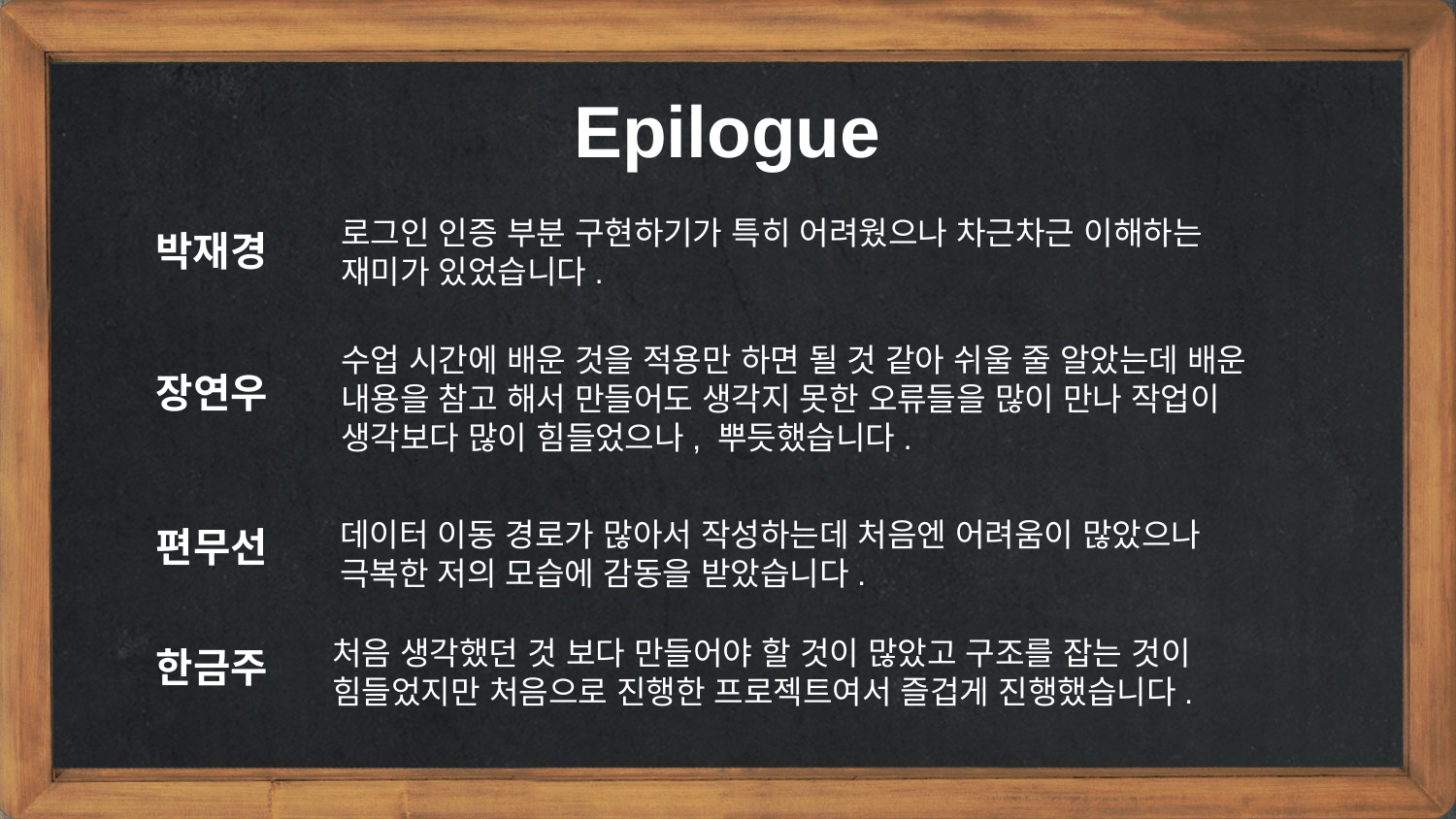

Epilogue
로그인 인증 부분 구현하기가 특히 어려웠으나 차근차근 이해하는 재미가 있었습니다.
박재경
수업 시간에 배운 것을 적용만 하면 될 것 같아 쉬울 줄 알았는데 배운 내용을 참고 해서 만들어도 생각지 못한 오류들을 많이 만나 작업이 생각보다 많이 힘들었으나, 뿌듯했습니다.
장연우
데이터 이동 경로가 많아서 작성하는데 처음엔 어려움이 많았으나 극복한 저의 모습에 감동을 받았습니다.
편무선
처음 생각했던 것 보다 만들어야 할 것이 많았고 구조를 잡는 것이 힘들었지만 처음으로 진행한 프로젝트여서 즐겁게 진행했습니다.
한금주